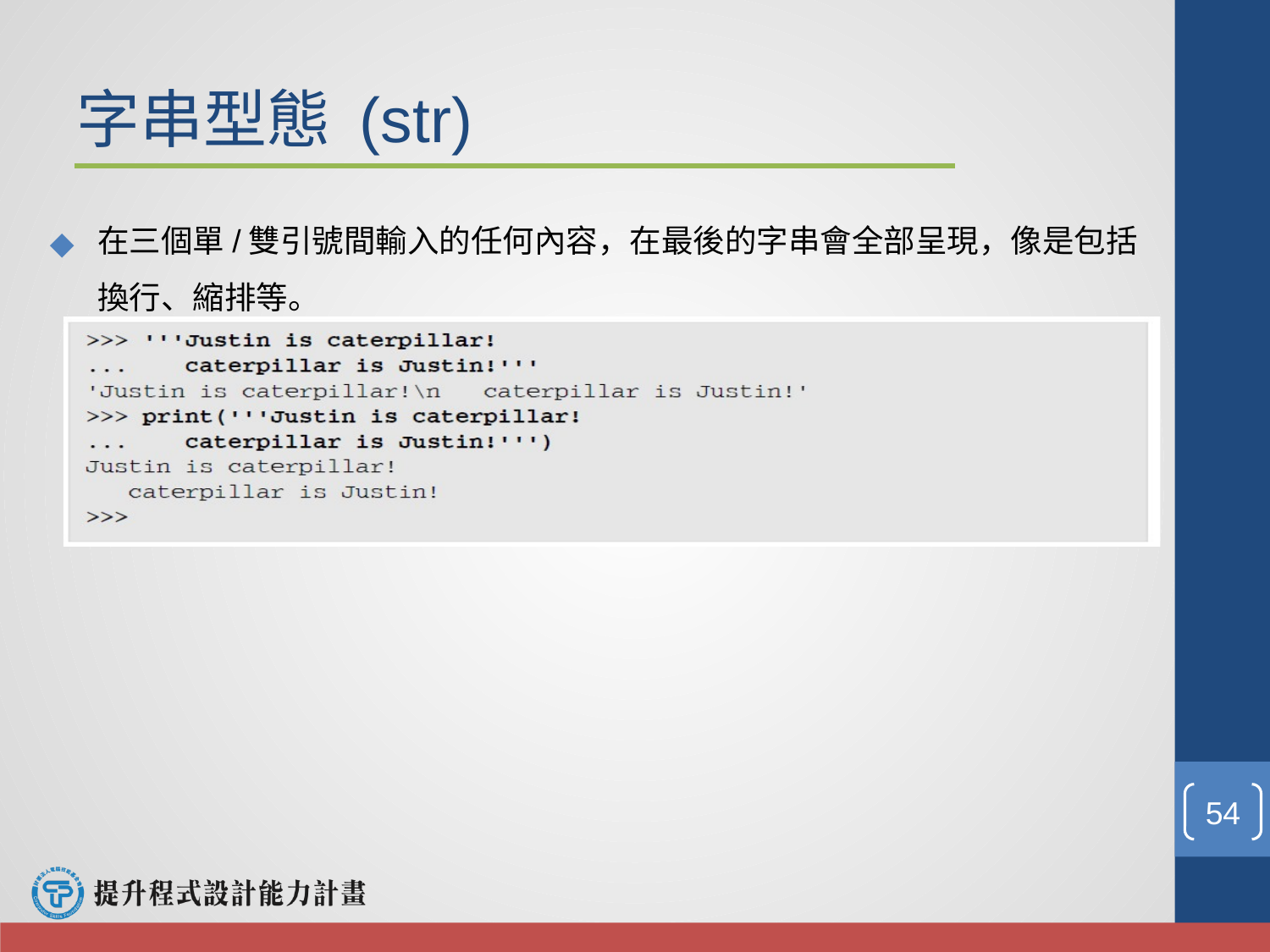

# 字串型態 (str)
在三個單/雙引號間輸入的任何內容，在最後的字串會全部呈現，像是包括換行、縮排等。

54